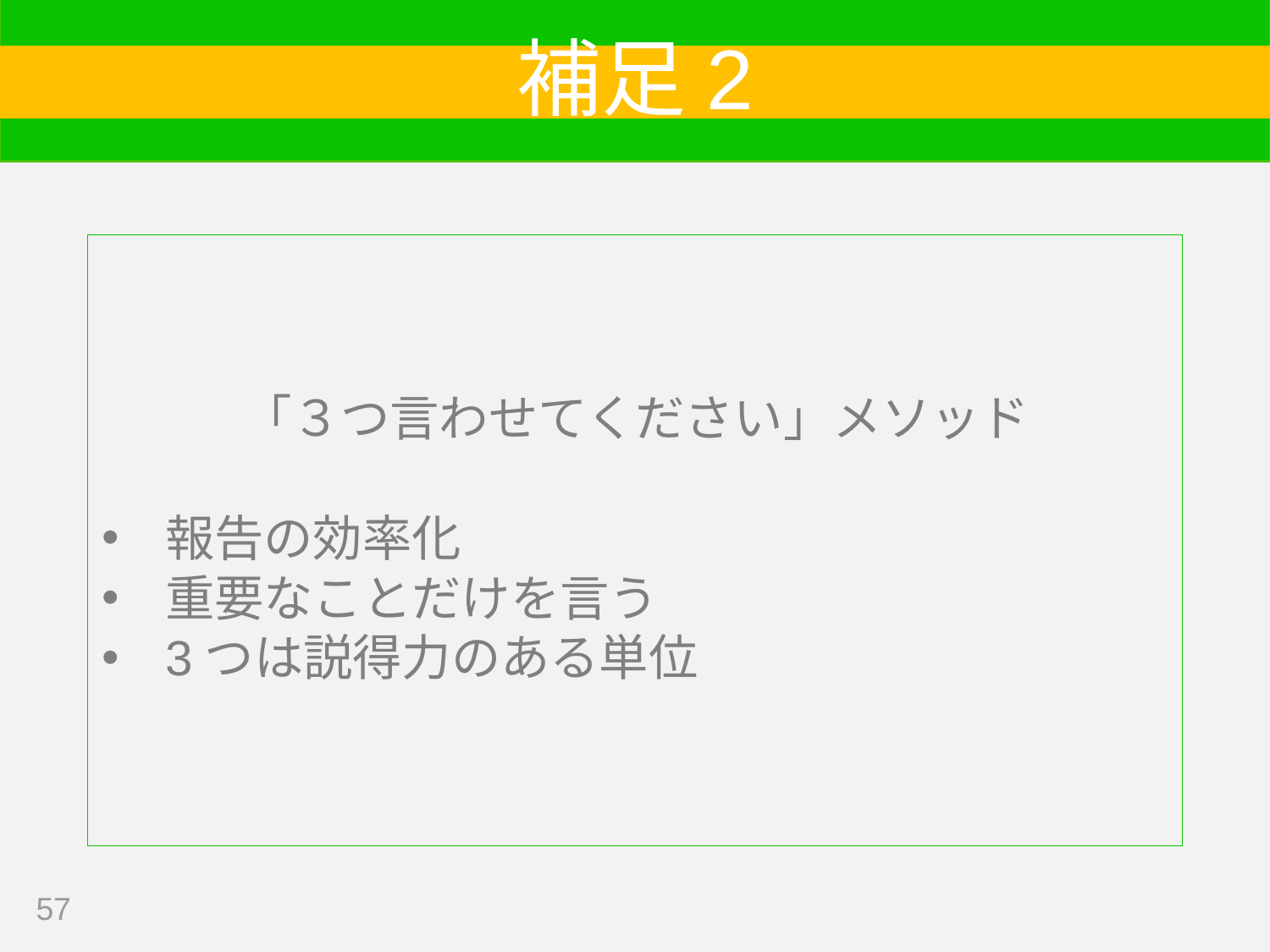

# 補足2
「３つ言わせてください」メソッド

報告の効率化
重要なことだけを言う
3つは説得力のある単位
57